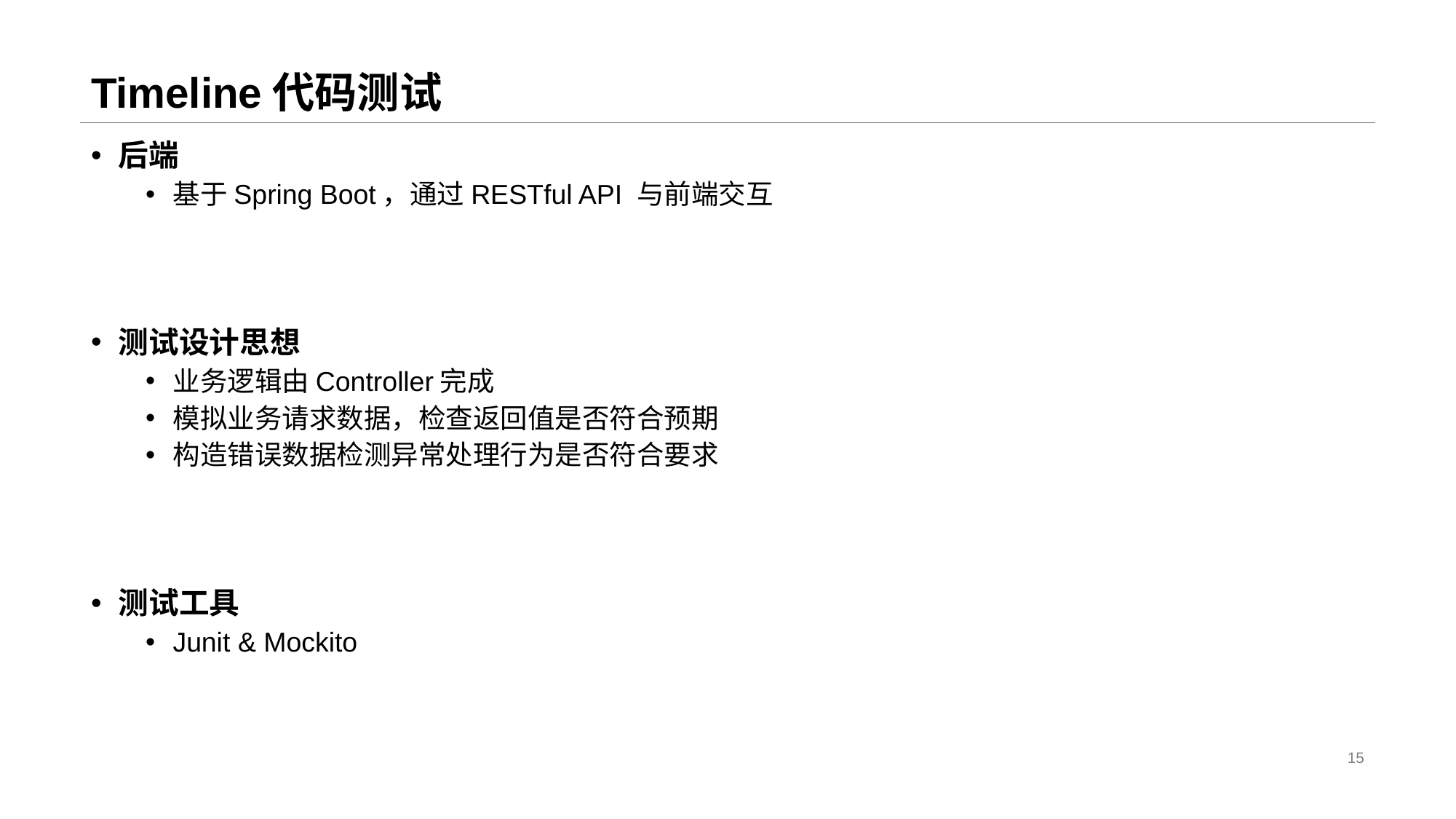

# Timeline代码测试
后端
基于Spring Boot，通过RESTful API 与前端交互

测试设计思想
业务逻辑由Controller完成
模拟业务请求数据，检查返回值是否符合预期
构造错误数据检测异常处理行为是否符合要求

测试工具
Junit & Mockito
15